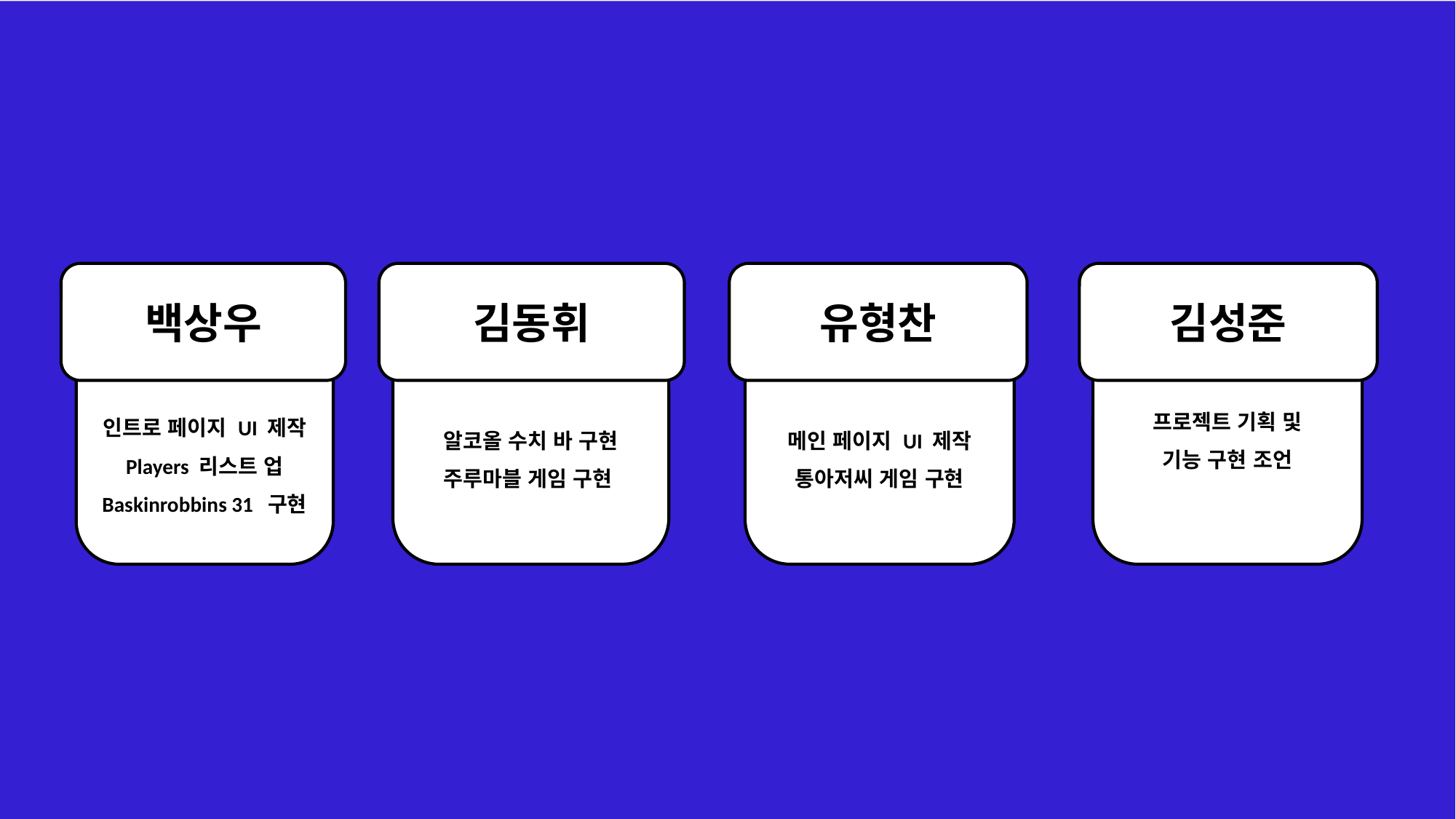

백상우
김동휘
유형찬
김성준

인트로 페이지 UI 제작
Players 리스트 업
Baskinrobbins 31  구현

알코올 수치 바 구현
주루마블 게임 구현

메인 페이지 UI 제작
통아저씨 게임 구현

프로젝트 기획 및
기능 구현 조언